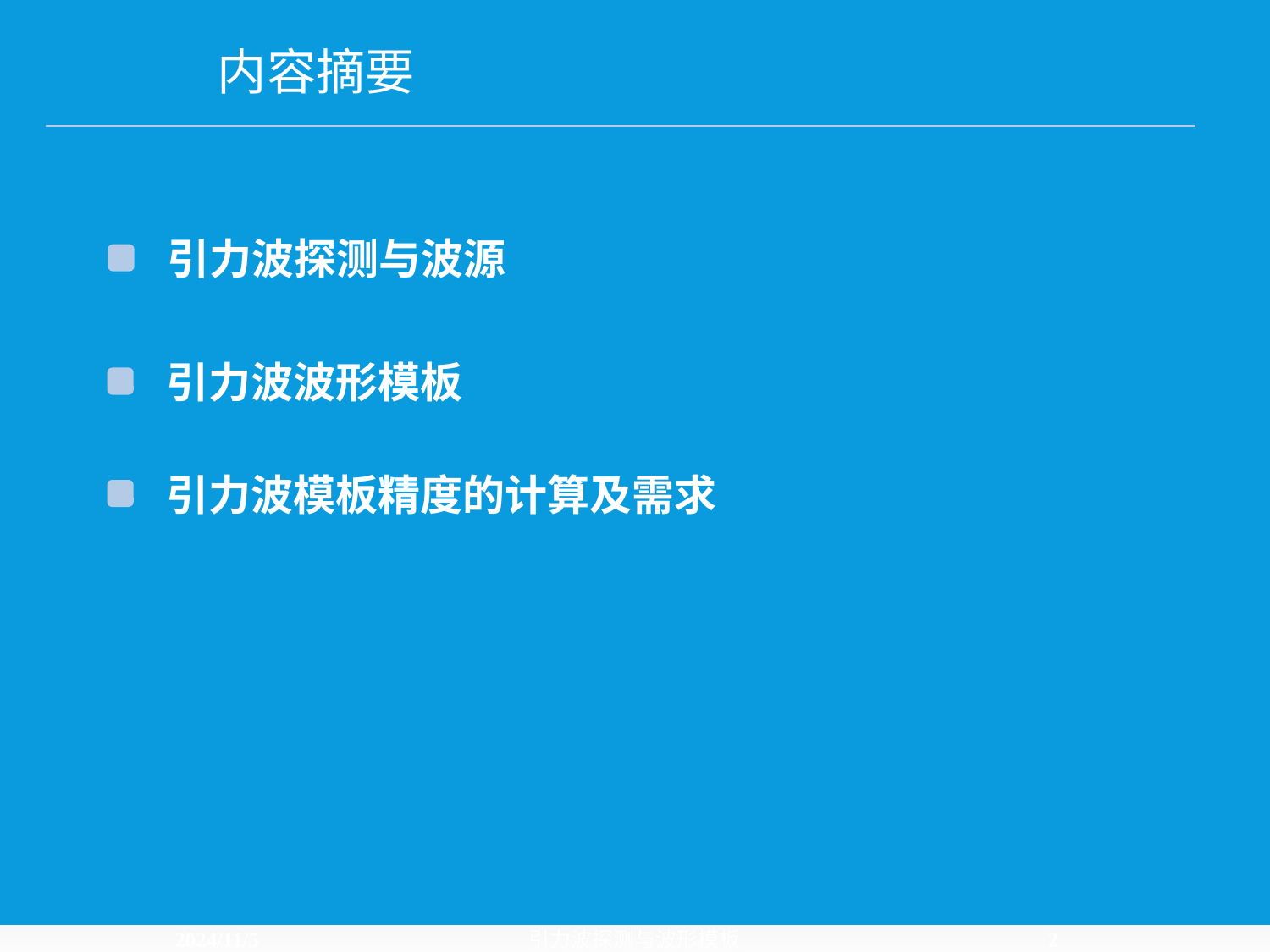

内容摘要
引力波探测与波源

引力波波形模板

引力波模板精度的计算及需求

2024/11/5
引力波探测与波形模板
Gravitational Waves and Waveform Models
2